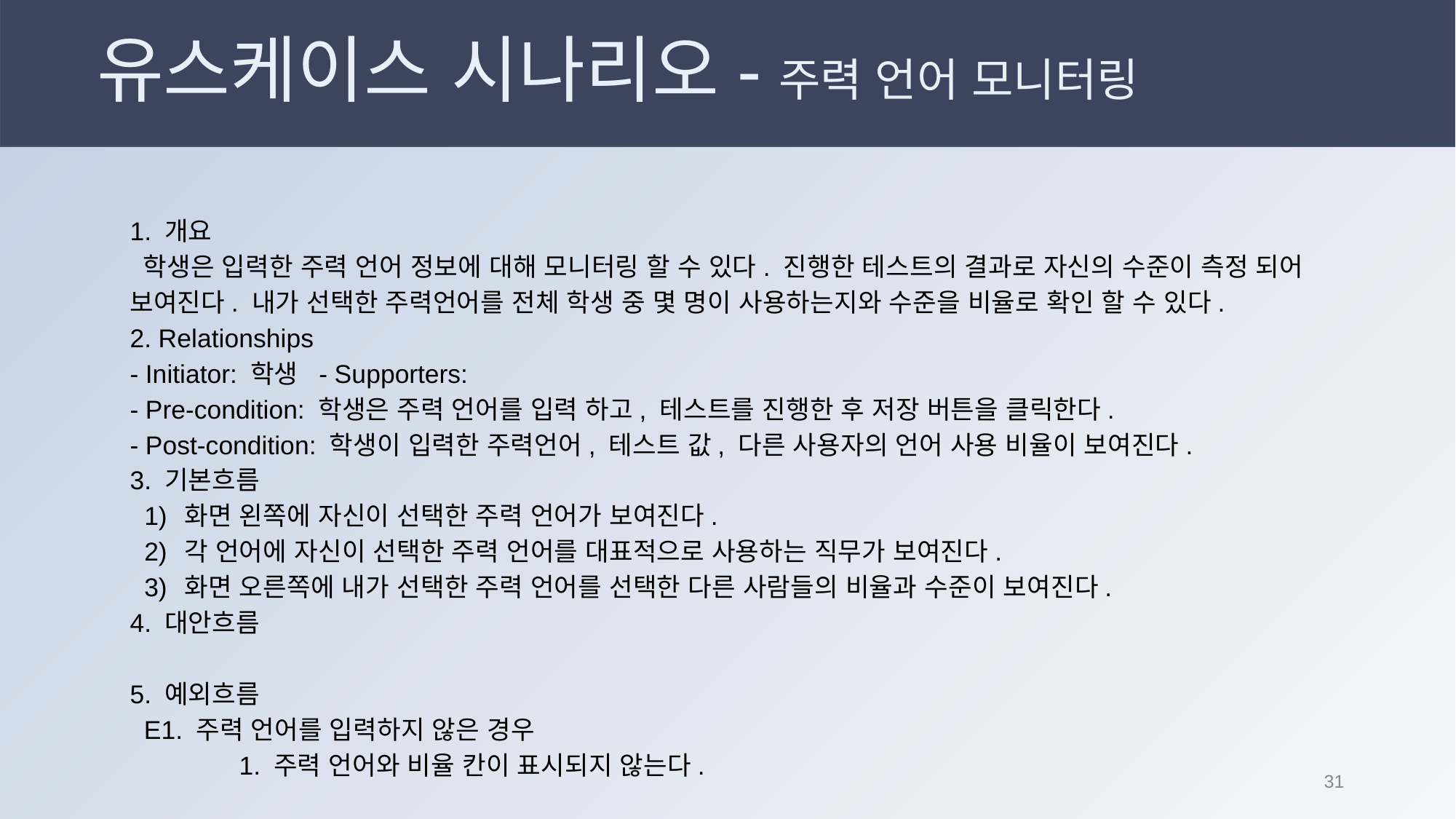

# 유스케이스 시나리오-주력 언어 모니터링

1. 개요
 학생은 입력한 주력 언어 정보에 대해 모니터링 할 수 있다. 진행한 테스트의 결과로 자신의 수준이 측정 되어 보여진다. 내가 선택한 주력언어를 전체 학생 중 몇 명이 사용하는지와 수준을 비율로 확인 할 수 있다.
2. Relationships
- Initiator: 학생  - Supporters:
- Pre-condition: 학생은 주력 언어를 입력 하고, 테스트를 진행한 후 저장 버튼을 클릭한다.
- Post-condition: 학생이 입력한 주력언어, 테스트 값, 다른 사용자의 언어 사용 비율이 보여진다.
3. 기본흐름
화면 왼쪽에 자신이 선택한 주력 언어가 보여진다.
각 언어에 자신이 선택한 주력 언어를 대표적으로 사용하는 직무가 보여진다.
화면 오른쪽에 내가 선택한 주력 언어를 선택한 다른 사람들의 비율과 수준이 보여진다.
4. 대안흐름

5. 예외흐름
  E1. 주력 언어를 입력하지 않은 경우
  	1. 주력 언어와 비율 칸이 표시되지 않는다.

31